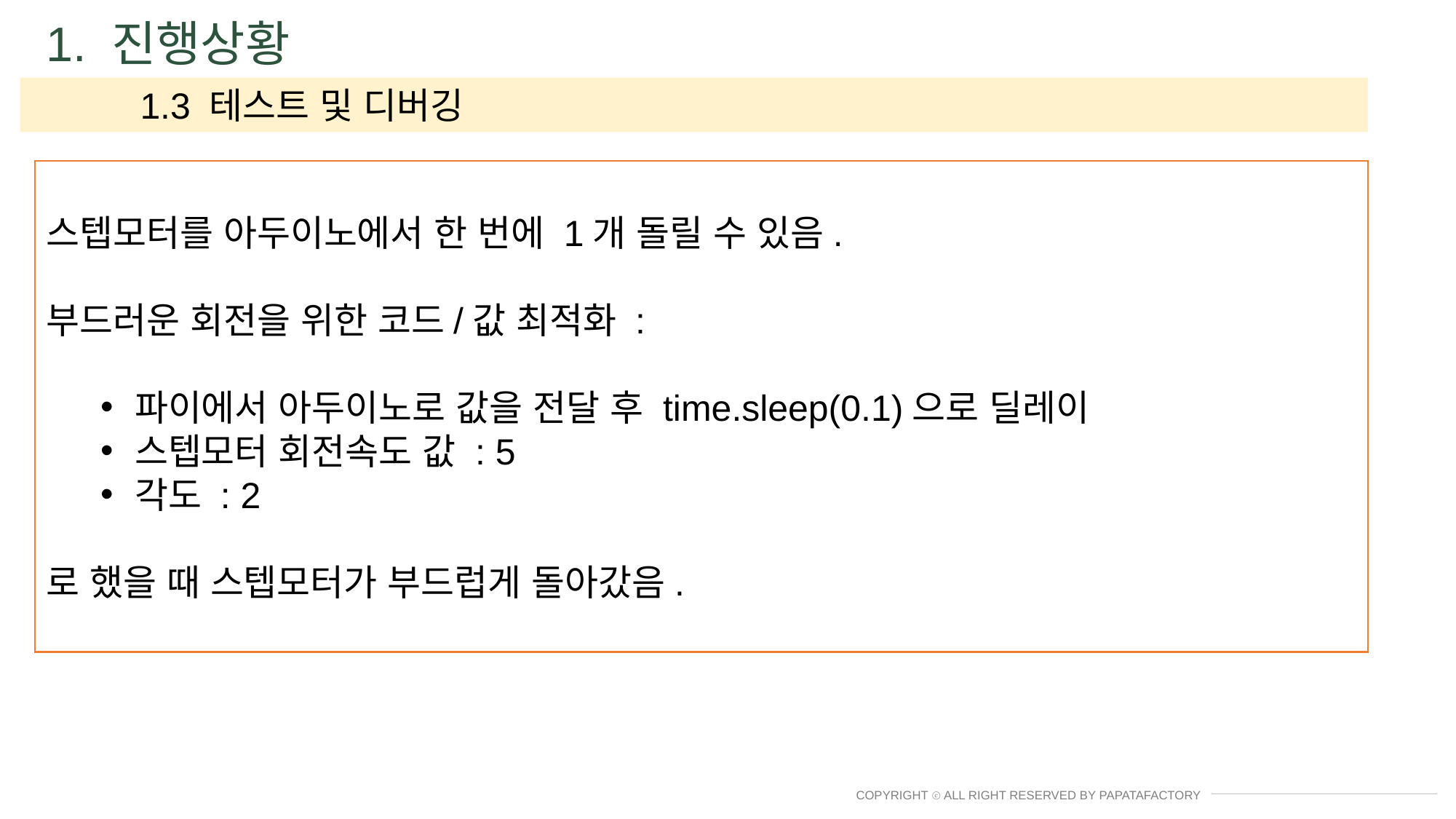

1. 진행상황
	1.3 테스트 및 디버깅

스텝모터를 아두이노에서 한 번에 1개 돌릴 수 있음.

부드러운 회전을 위한 코드/값 최적화 :

파이에서 아두이노로 값을 전달 후 time.sleep(0.1)으로 딜레이
스텝모터 회전속도 값 : 5
각도 : 2

로 했을 때 스텝모터가 부드럽게 돌아갔음.

COPYRIGHT ⓒ ALL RIGHT RESERVED BY PAPATAFACTORY